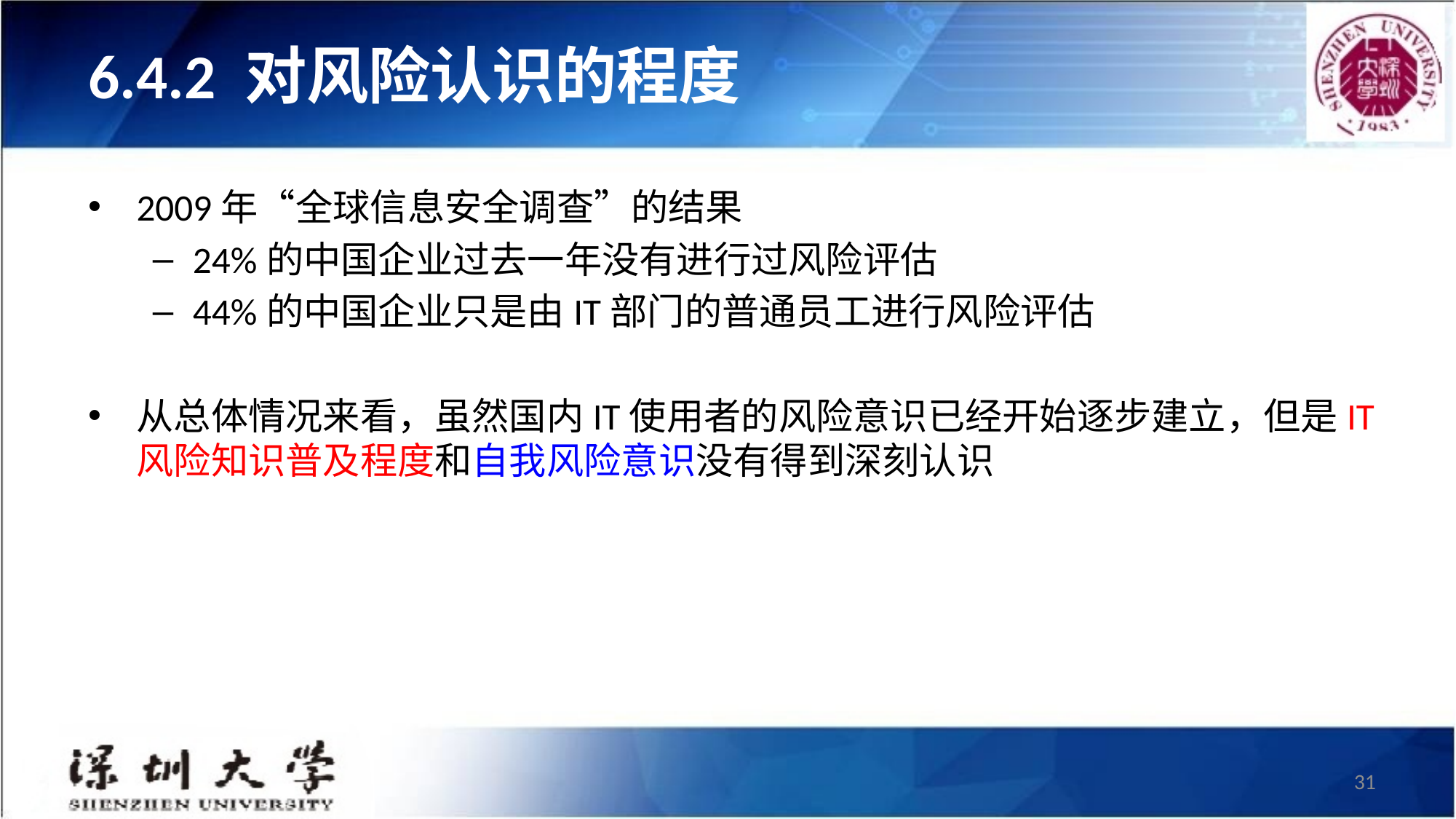

# 6.4.2 对风险认识的程度
2009年“全球信息安全调查”的结果
24%的中国企业过去一年没有进行过风险评估
44%的中国企业只是由IT部门的普通员工进行风险评估

从总体情况来看，虽然国内IT使用者的风险意识已经开始逐步建立，但是IT风险知识普及程度和自我风险意识没有得到深刻认识
31